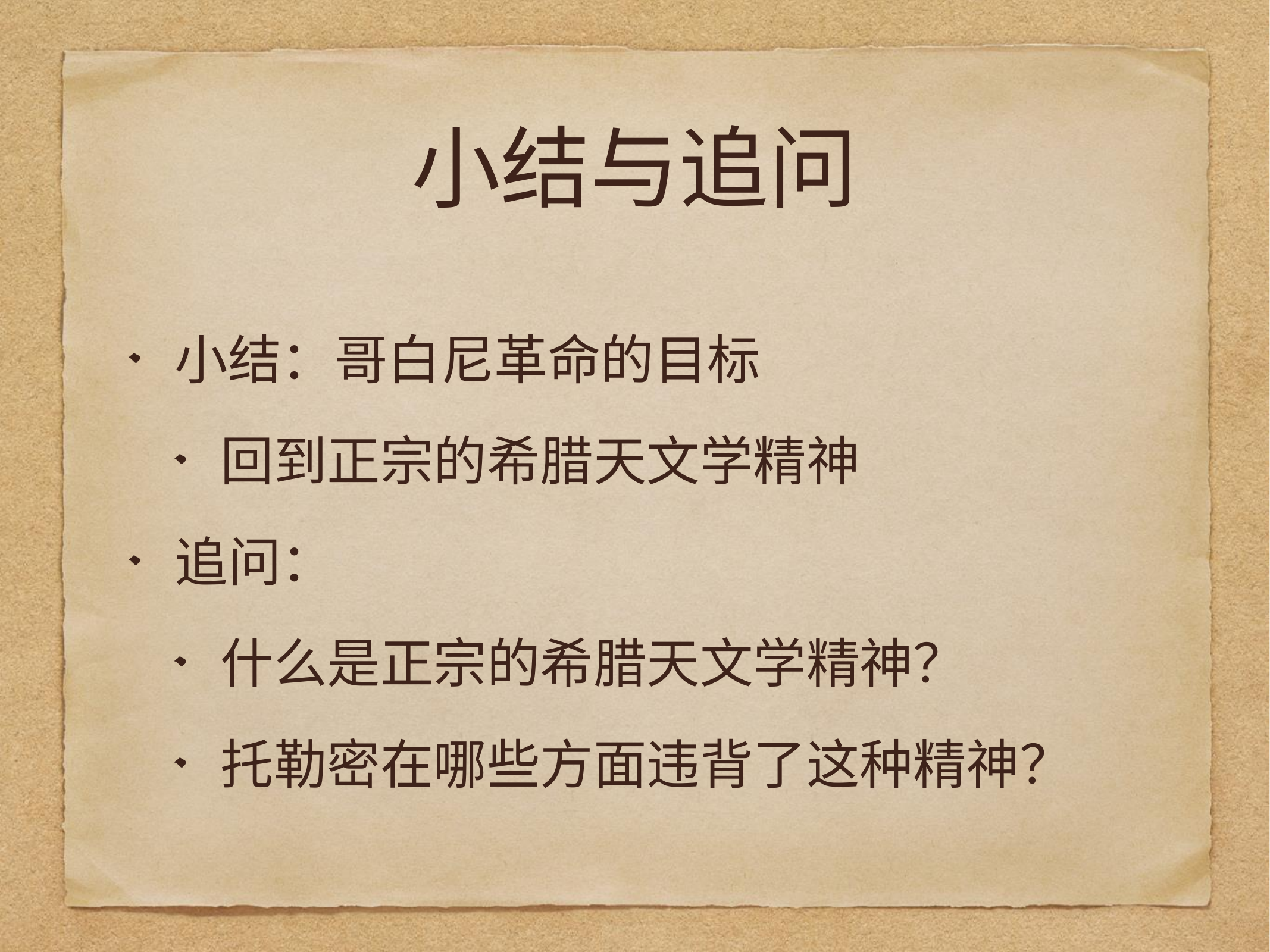

# 小结与追问
小结：哥白尼革命的目标
回到正宗的希腊天文学精神
追问：
什么是正宗的希腊天文学精神？
托勒密在哪些方面违背了这种精神？